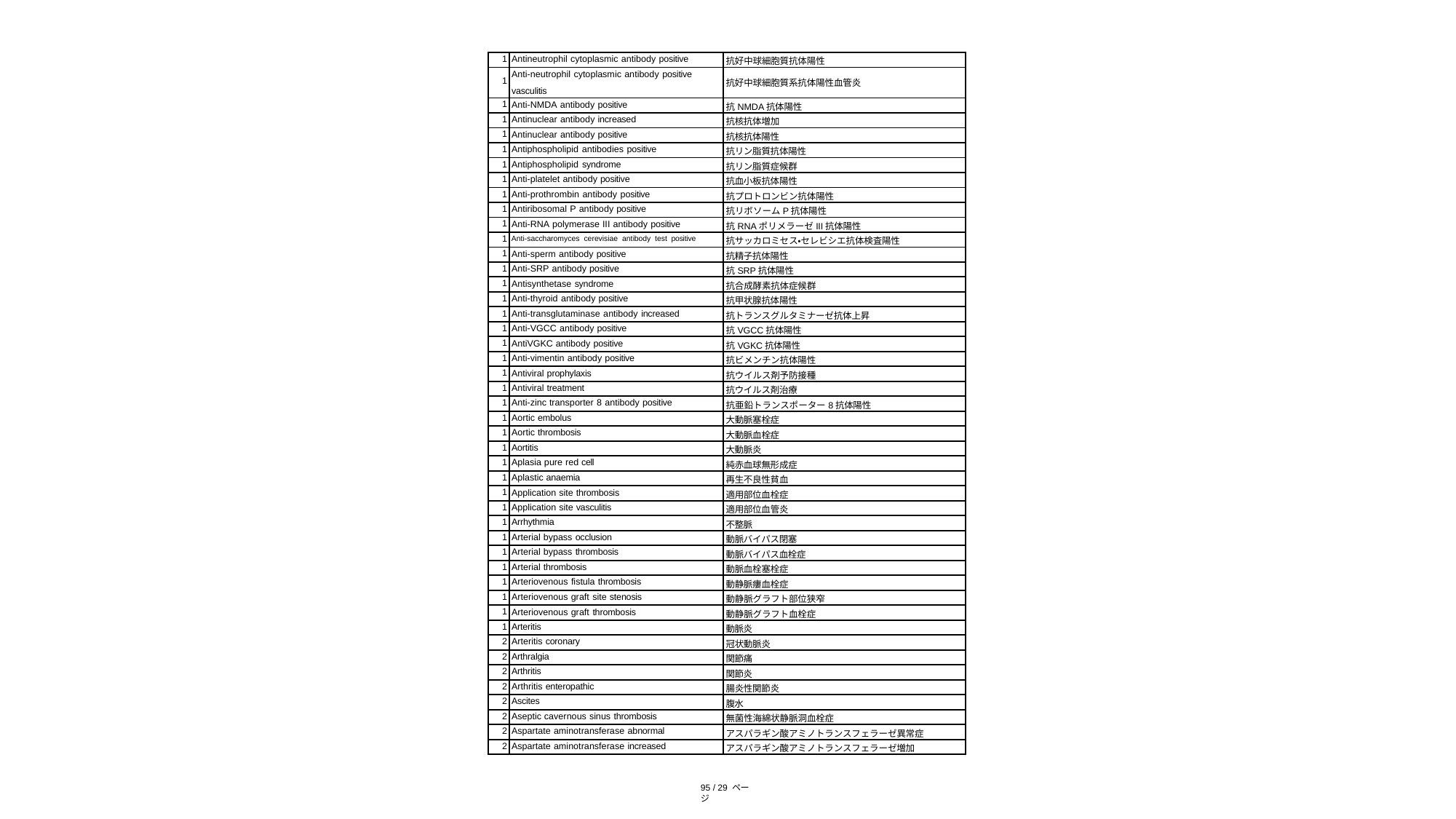

| 1 | Antineutrophil cytoplasmic antibody positive | 抗好中球細胞質抗体陽性 |
| --- | --- | --- |
| 1 | Anti-neutrophil cytoplasmic antibody positive vasculitis | 抗好中球細胞質系抗体陽性血管炎 |
| 1 | Anti-NMDA antibody positive | 抗NMDA抗体陽性 |
| 1 | Antinuclear antibody increased | 抗核抗体増加 |
| 1 | Antinuclear antibody positive | 抗核抗体陽性 |
| 1 | Antiphospholipid antibodies positive | 抗リン脂質抗体陽性 |
| 1 | Antiphospholipid syndrome | 抗リン脂質症候群 |
| 1 | Anti-platelet antibody positive | 抗血小板抗体陽性 |
| 1 | Anti-prothrombin antibody positive | 抗プロトロンビン抗体陽性 |
| 1 | Antiribosomal P antibody positive | 抗リボソームP抗体陽性 |
| 1 | Anti-RNA polymerase III antibody positive | 抗RNAポリメラーゼIII抗体陽性 |
| 1 | Anti-saccharomyces cerevisiae antibody test positive | 抗サッカロミセス・セレビシエ抗体検査陽性 |
| 1 | Anti-sperm antibody positive | 抗精子抗体陽性 |
| 1 | Anti-SRP antibody positive | 抗SRP抗体陽性 |
| 1 | Antisynthetase syndrome | 抗合成酵素抗体症候群 |
| 1 | Anti-thyroid antibody positive | 抗甲状腺抗体陽性 |
| 1 | Anti-transglutaminase antibody increased | 抗トランスグルタミナーゼ抗体上昇 |
| 1 | Anti-VGCC antibody positive | 抗VGCC抗体陽性 |
| 1 | AntiVGKC antibody positive | 抗VGKC抗体陽性 |
| 1 | Anti-vimentin antibody positive | 抗ビメンチン抗体陽性 |
| 1 | Antiviral prophylaxis | 抗ウイルス剤予防接種 |
| 1 | Antiviral treatment | 抗ウイルス剤治療 |
| 1 | Anti-zinc transporter 8 antibody positive | 抗亜鉛トランスポーター8抗体陽性 |
| 1 | Aortic embolus | 大動脈塞栓症 |
| 1 | Aortic thrombosis | 大動脈血栓症 |
| 1 | Aortitis | 大動脈炎 |
| 1 | Aplasia pure red cell | 純赤血球無形成症 |
| 1 | Aplastic anaemia | 再生不良性貧血 |
| 1 | Application site thrombosis | 適用部位血栓症 |
| 1 | Application site vasculitis | 適用部位血管炎 |
| 1 | Arrhythmia | 不整脈 |
| 1 | Arterial bypass occlusion | 動脈バイパス閉塞 |
| 1 | Arterial bypass thrombosis | 動脈バイパス血栓症 |
| 1 | Arterial thrombosis | 動脈血栓塞栓症 |
| 1 | Arteriovenous fistula thrombosis | 動静脈瘻血栓症 |
| 1 | Arteriovenous graft site stenosis | 動静脈グラフト部位狭窄 |
| 1 | Arteriovenous graft thrombosis | 動静脈グラフト血栓症 |
| 1 | Arteritis | 動脈炎 |
| 2 | Arteritis coronary | 冠状動脈炎 |
| 2 | Arthralgia | 関節痛 |
| 2 | Arthritis | 関節炎 |
| 2 | Arthritis enteropathic | 腸炎性関節炎 |
| 2 | Ascites | 腹水 |
| 2 | Aseptic cavernous sinus thrombosis | 無菌性海綿状静脈洞血栓症 |
| 2 | Aspartate aminotransferase abnormal | アスパラギン酸アミノトランスフェラーゼ異常症 |
| 2 | Aspartate aminotransferase increased | アスパラギン酸アミノトランスフェラーゼ増加 |
95 / 29 ページ